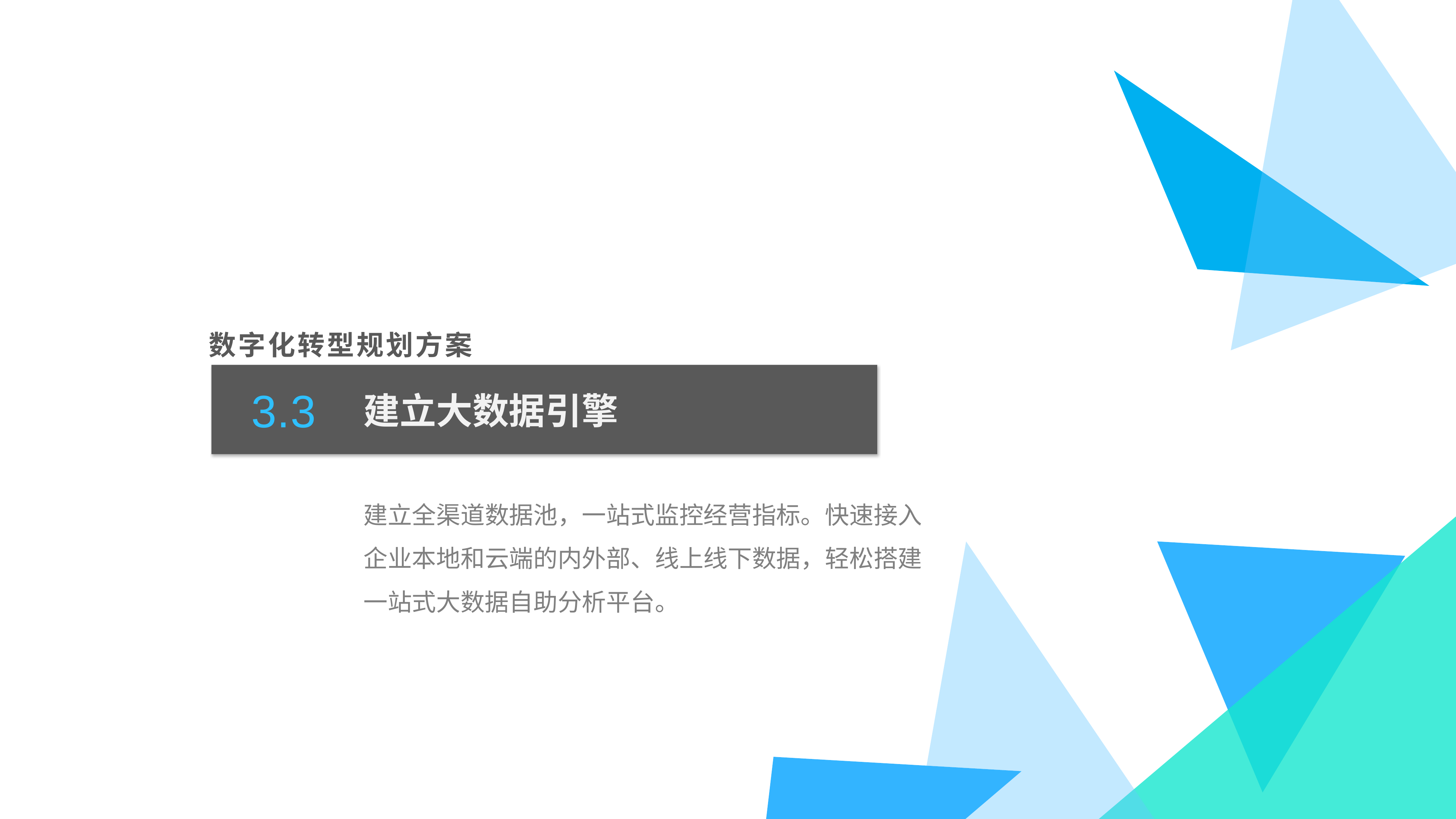

数字化转型规划方案

3.3
# 建立大数据引擎
建立全渠道数据池，一站式监控经营指标。快速接入企业本地和云端的内外部、线上线下数据，轻松搭建一站式大数据自助分析平台。